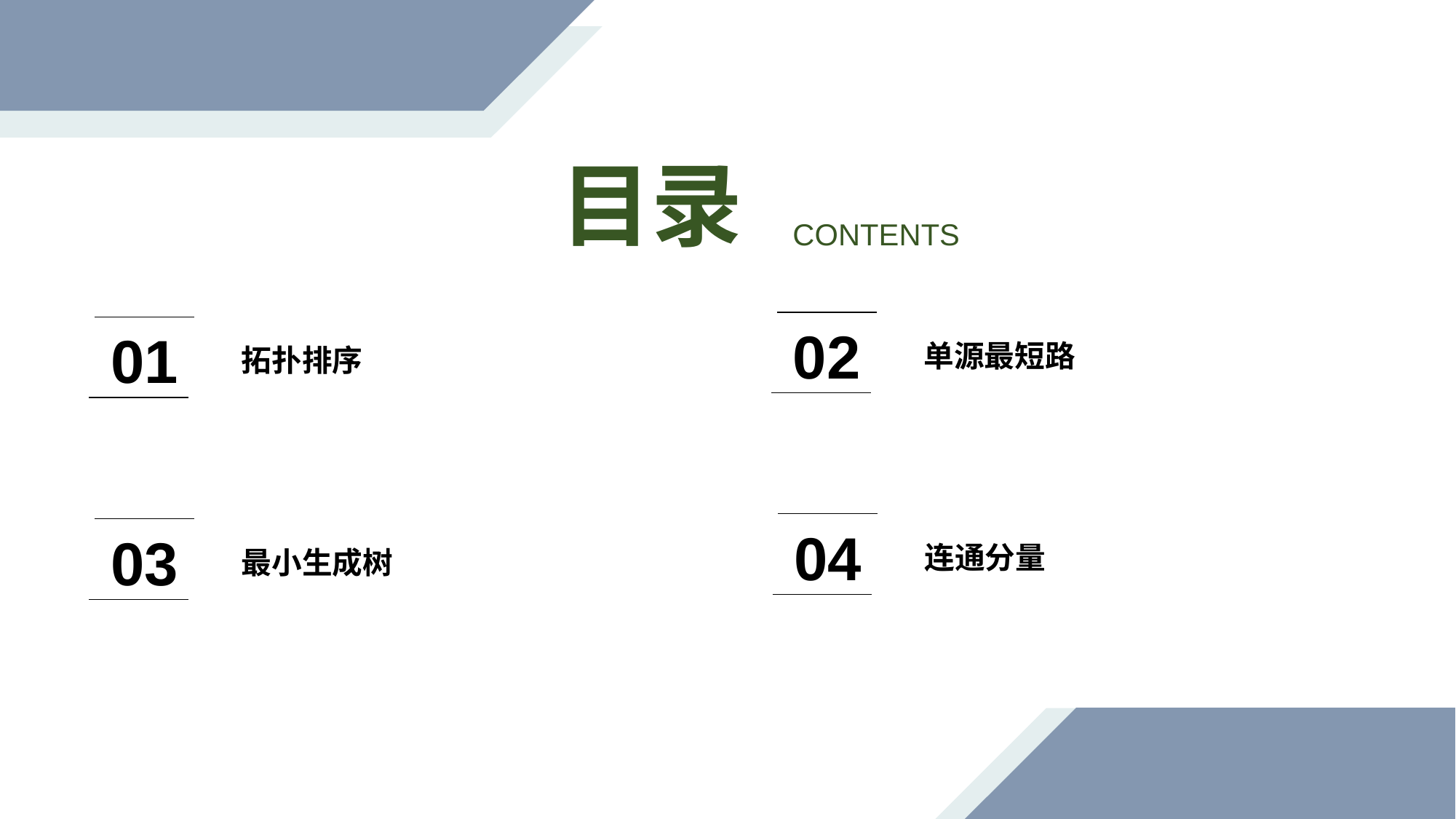

目录
 CONTENTS
02
01
单源最短路
拓扑排序
04
03
连通分量
最小生成树
Whatever is worth doing is worth doing well. Whatever is worth